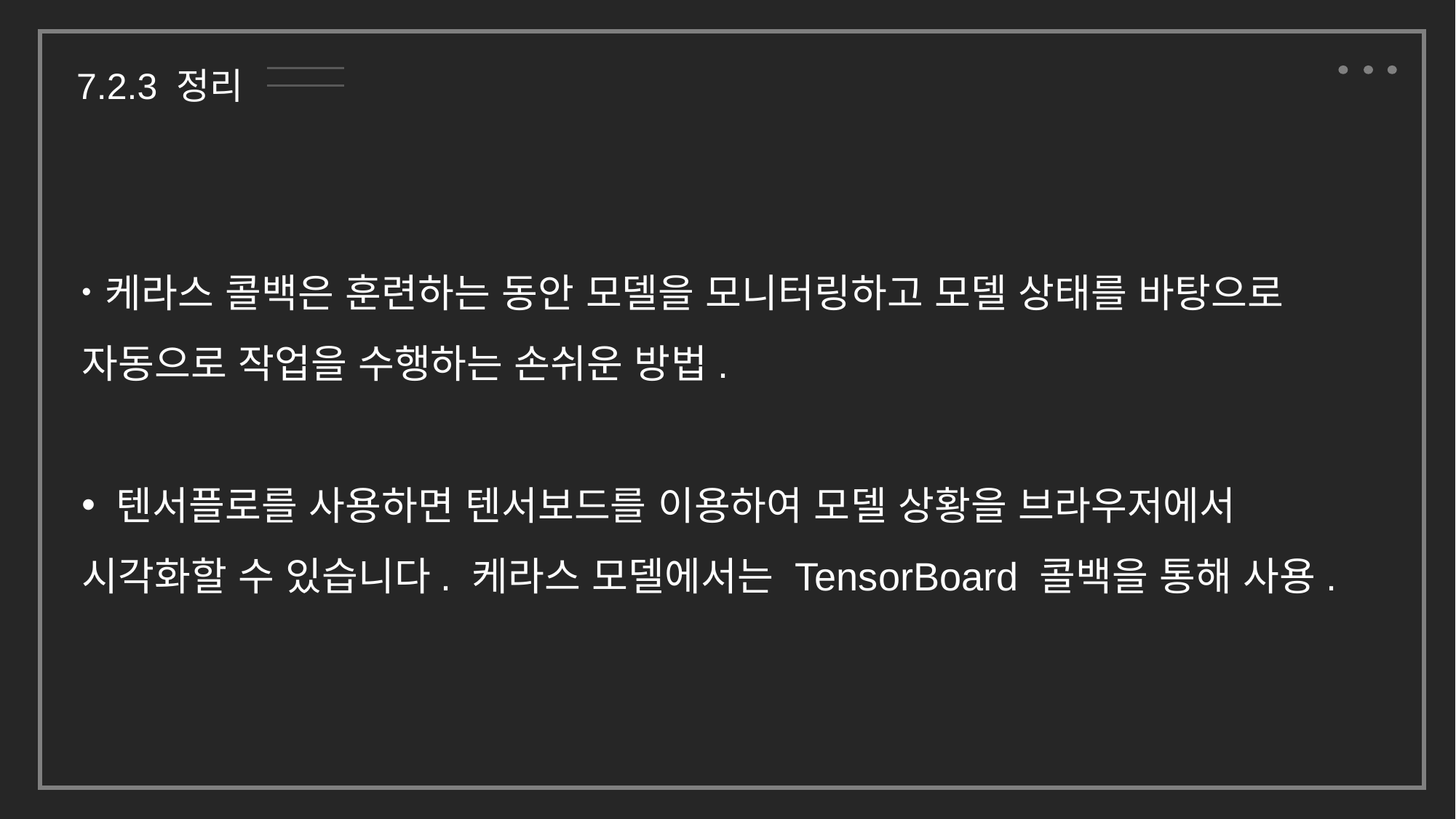

7.2.3 정리

 케라스 콜백은 훈련하는 동안 모델을 모니터링하고 모델 상태를 바탕으로 자동으로 작업을 수행하는 손쉬운 방법.

 텐서플로를 사용하면 텐서보드를 이용하여 모델 상황을 브라우저에서 시각화할 수 있습니다. 케라스 모델에서는 TensorBoard 콜백을 통해 사용.